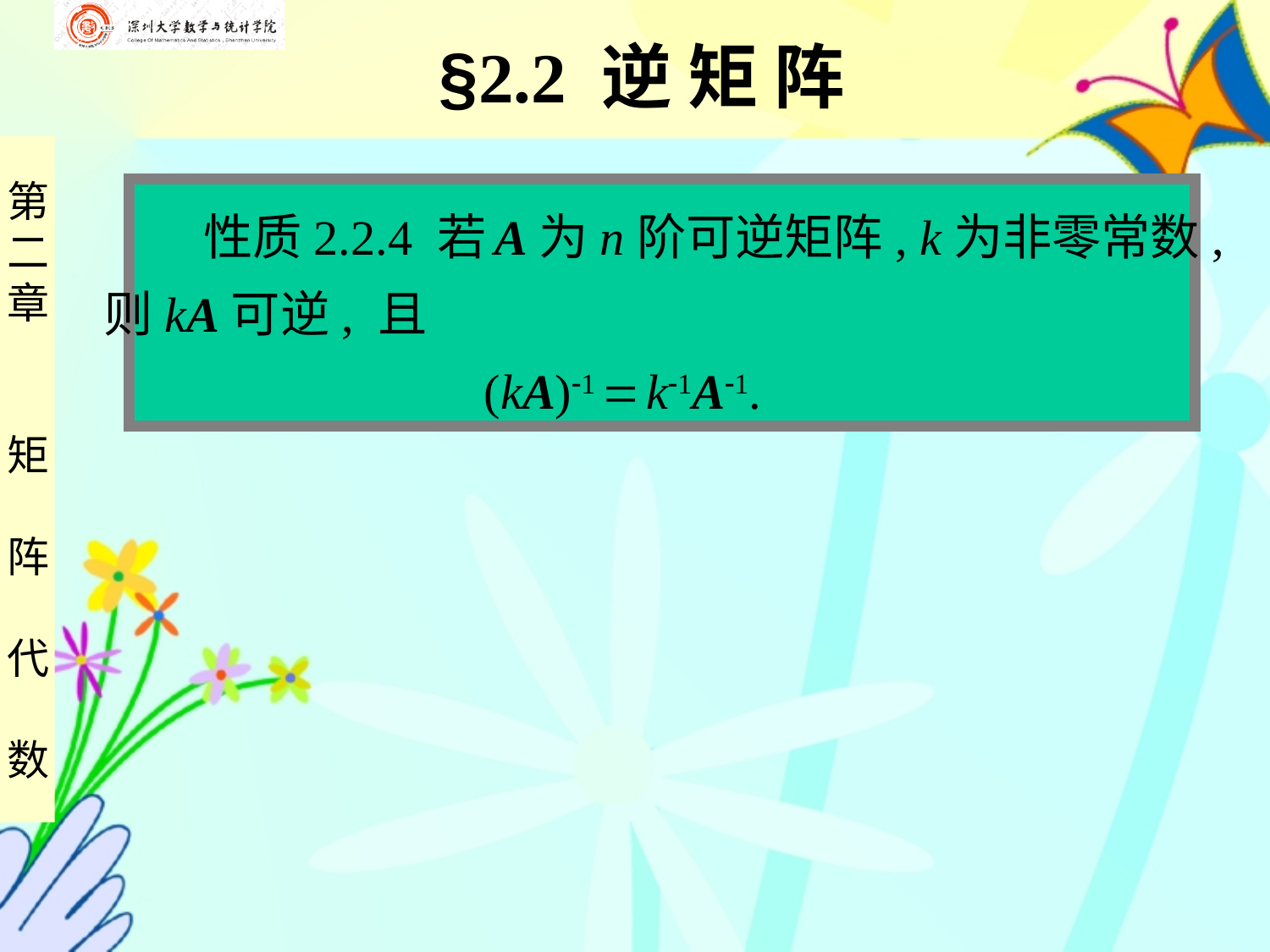

§2.2 逆 矩 阵

        性质2.2.4 若 A为n阶可逆矩阵, k为非零常数,
则kA可逆, 且
                               (kA)−1 = k−1A−1.